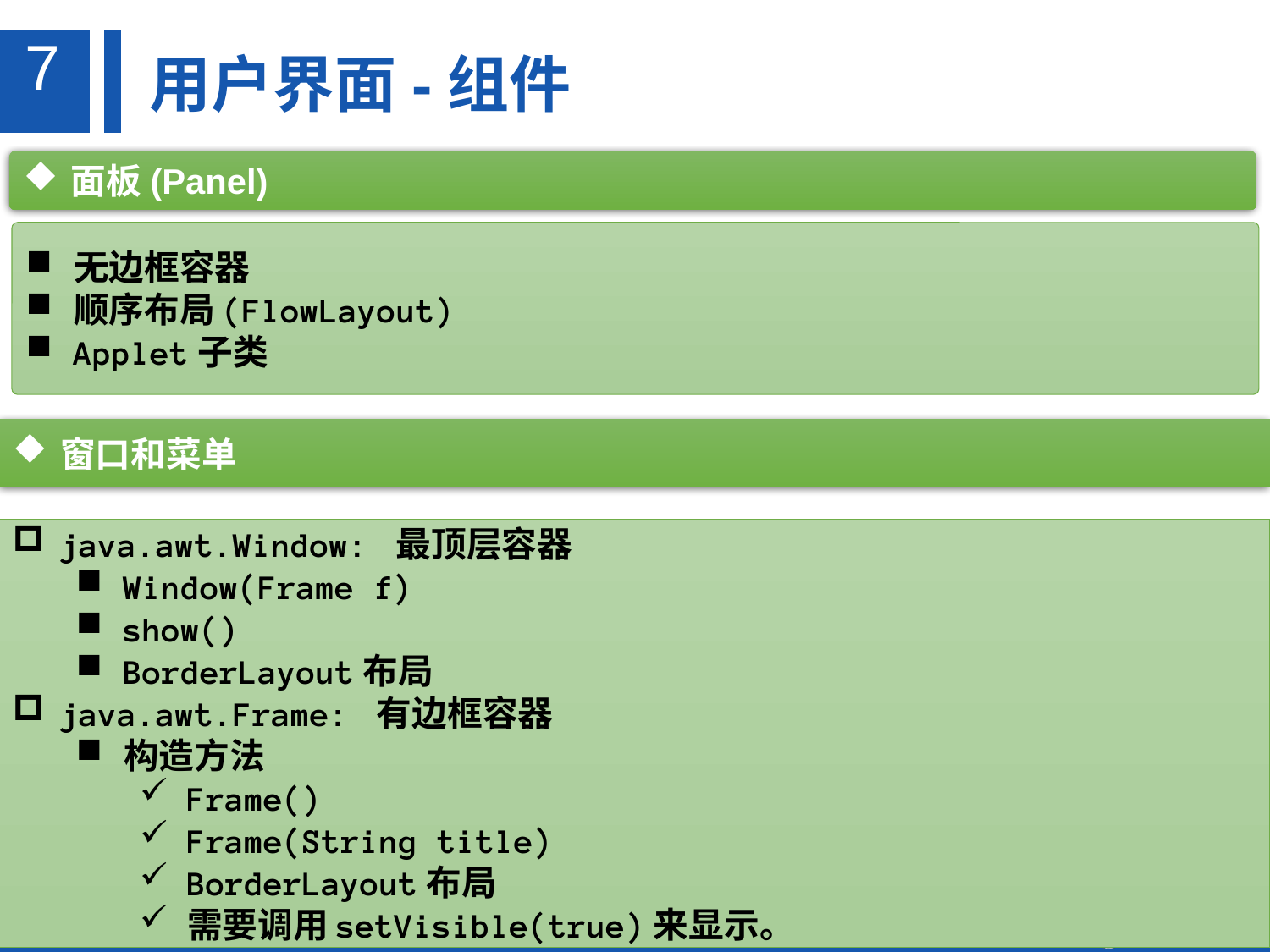

7
用户界面-组件
面板(Panel)
无边框容器
顺序布局(FlowLayout)
Applet子类
窗口和菜单
java.awt.Window: 最顶层容器
Window(Frame f)
show()
BorderLayout布局
java.awt.Frame: 有边框容器
构造方法
Frame()
Frame(String title)
BorderLayout布局
需要调用setVisible(true)来显示。